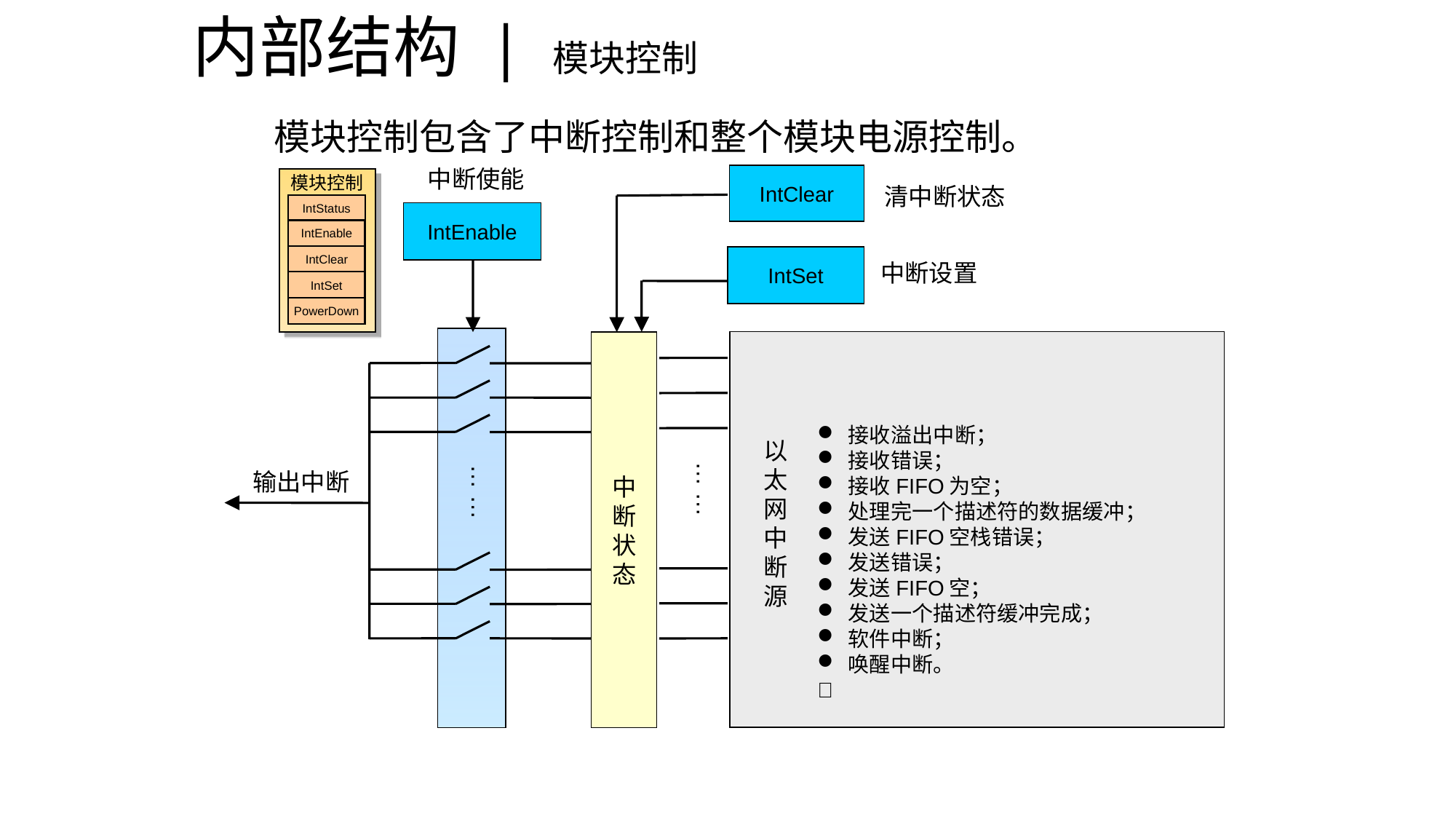

内部结构 | 模块控制
模块控制包含了中断控制和整个模块电源控制。
中断使能
IntClear

模块控制
IntStatus
IntEnable
IntClear
IntSet
PowerDown
清中断状态

IntEnable
IntSet
中断设置

以
太
网
中
断
源

 接收溢出中断；
 接收错误；
 接收FIFO为空；
 处理完一个描述符的数据缓冲；
 发送FIFO空栈错误；
 发送错误；
 发送FIFO空；
 发送一个描述符缓冲完成；
 软件中断；
 唤醒中断。
􀂄

中
断
状
态

… …

输出中断
… …